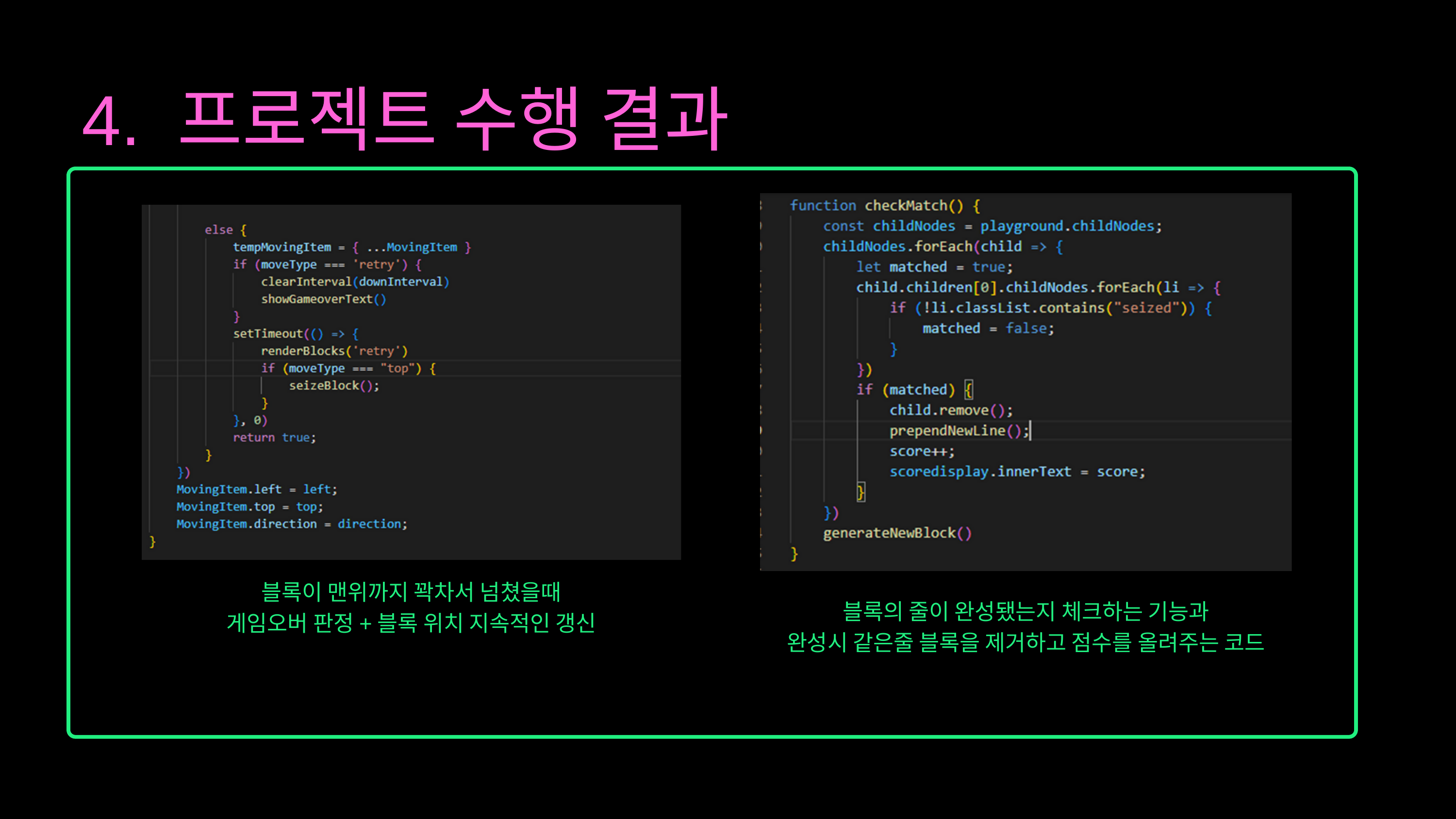

4. 프로젝트 수행 결과

블록이 맨위까지 꽉차서 넘쳤을때
게임오버 판정+블록 위치 지속적인 갱신
블록의 줄이 완성됐는지 체크하는 기능과
완성시 같은줄 블록을 제거하고 점수를 올려주는 코드